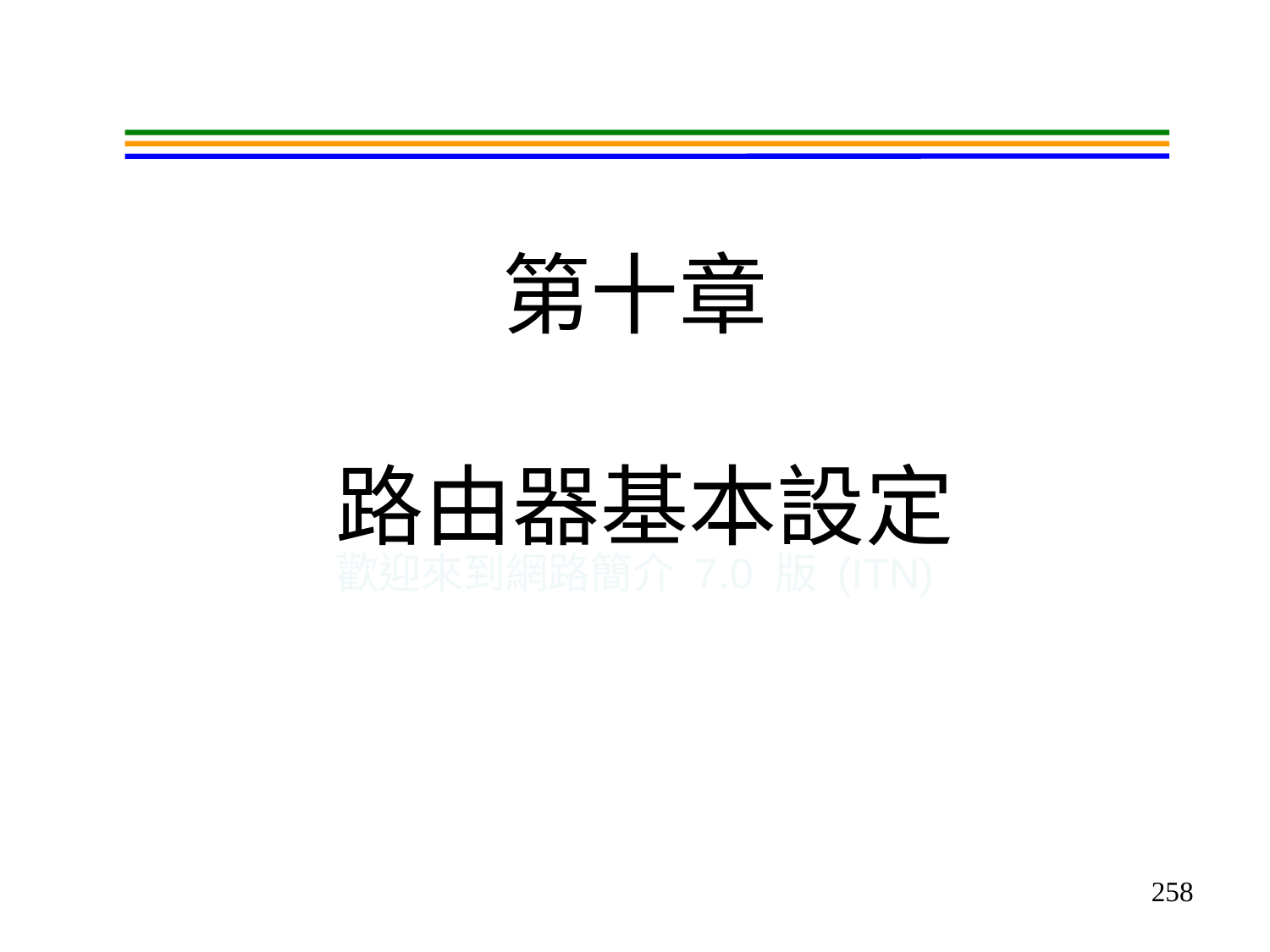

# 第十章 路由器基本設定
歡迎來到網路簡介 7.0 版 (ITN)

258